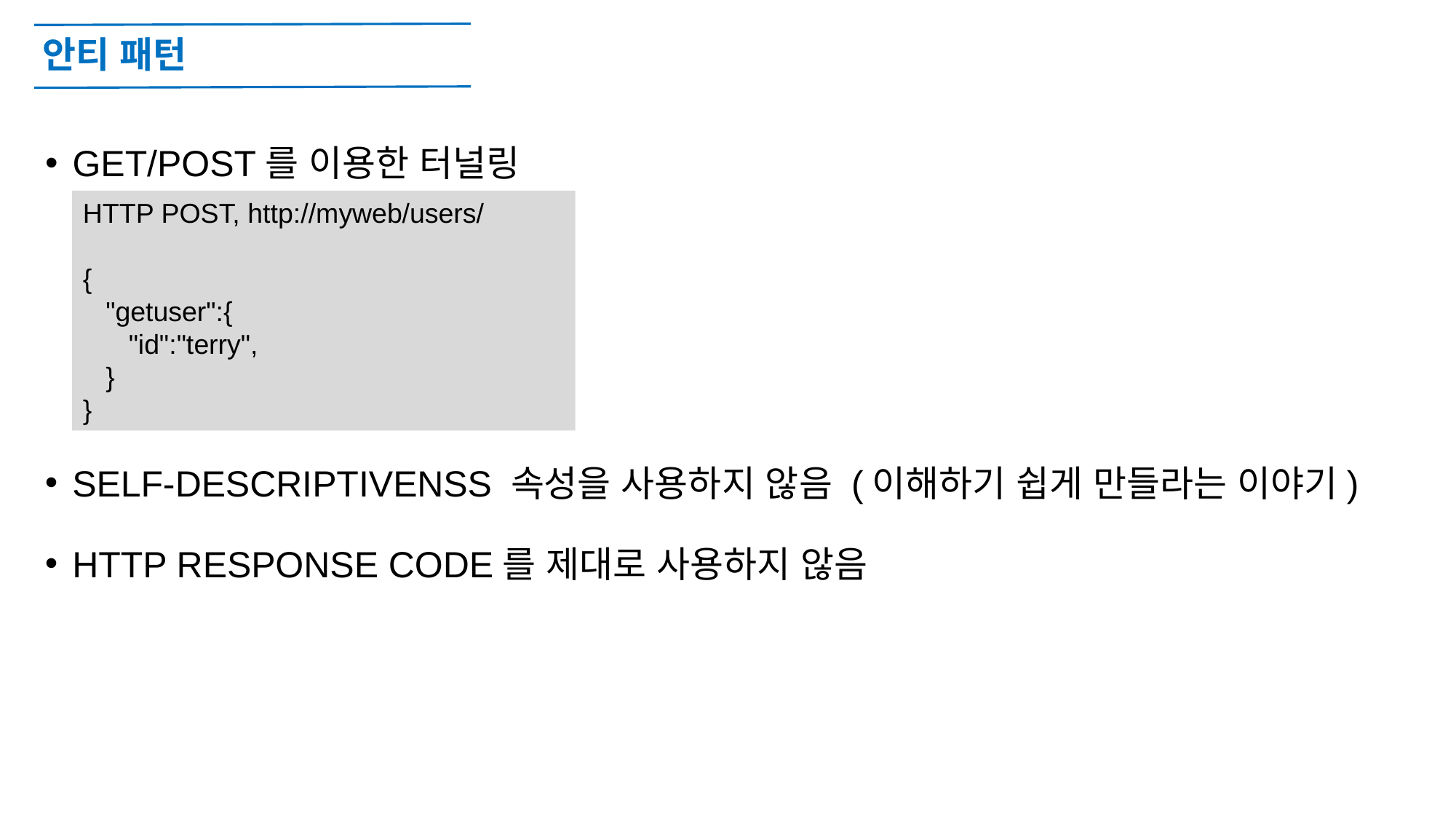

# 안티 패턴
GET/POST를 이용한 터널링
HTTP POST, http://myweb/users/

{
   "getuser":{
      "id":"terry",
   }
}
SELF-DESCRIPTIVENSS 속성을 사용하지 않음 (이해하기 쉽게 만들라는 이야기)
HTTP RESPONSE CODE를 제대로 사용하지 않음